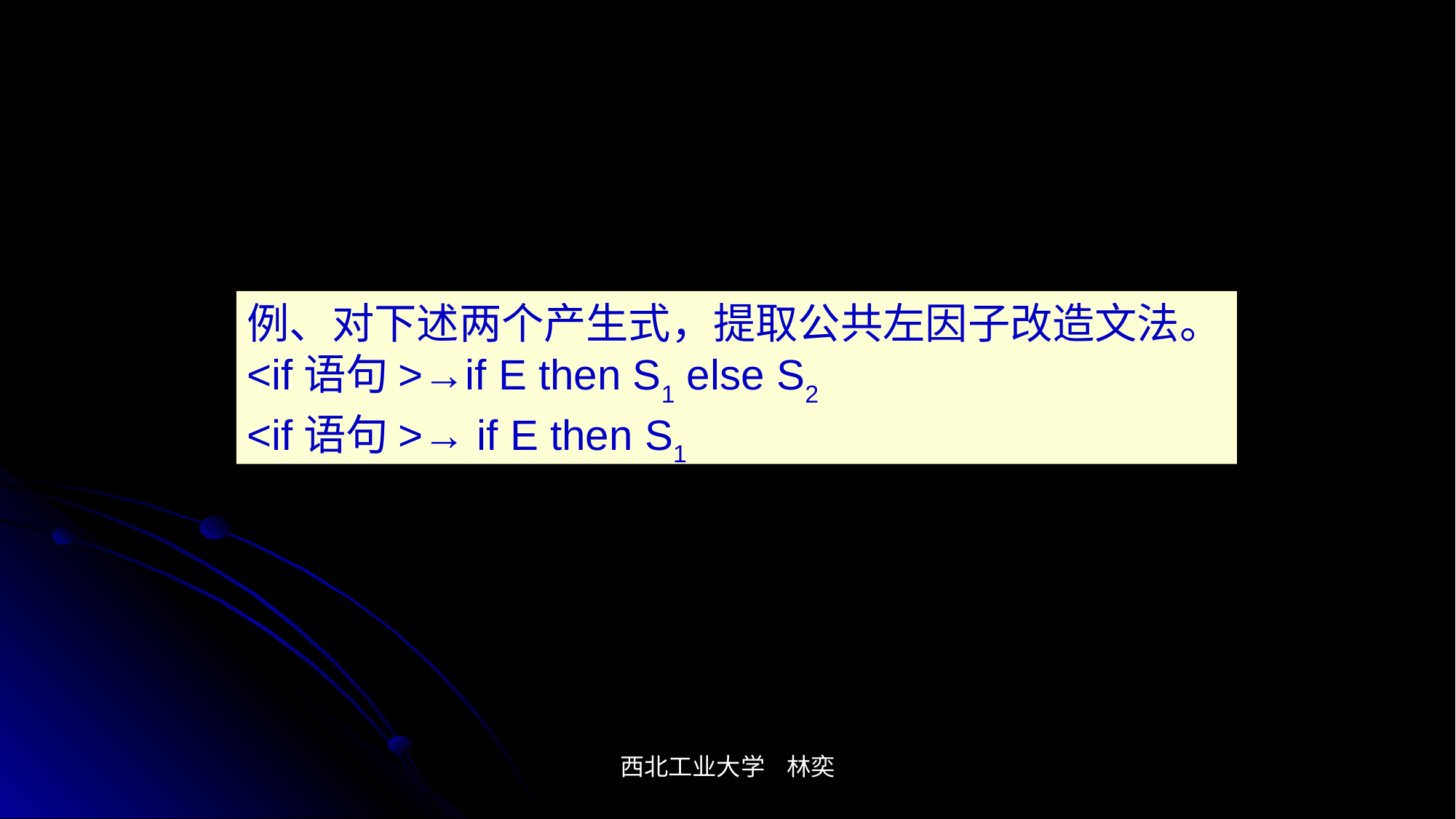

# 提取左因子的其他例子
例、对下述两个产生式，提取公共左因子改造文法。
<if语句>→if E then S1 else S2
<if语句>→ if E then S1
<if语句>→if E then S1 U
U→ else S2 |ε
西北工业大学    林奕
14